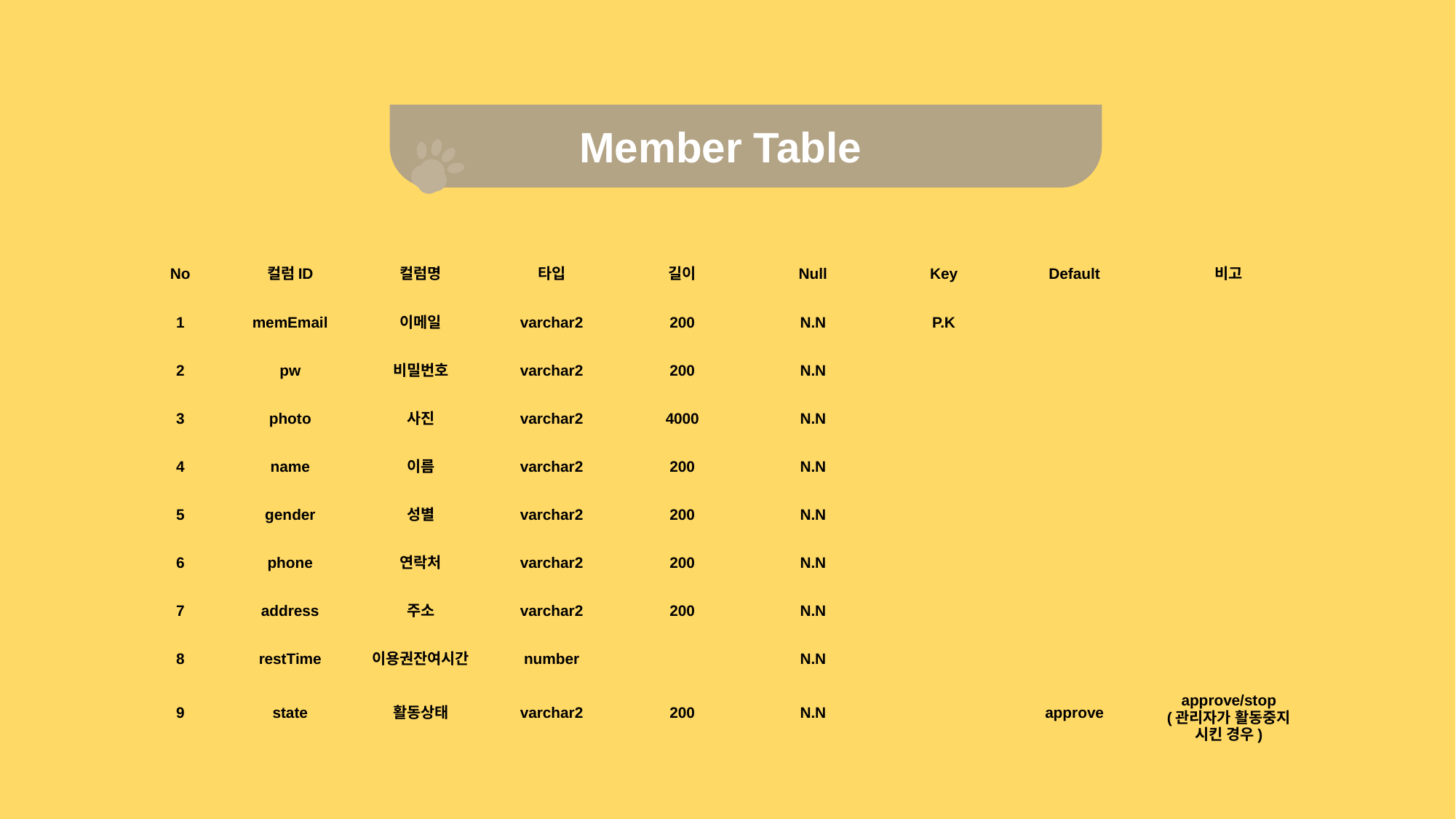

Member Table

| No | 컬럼ID | 컬럼명 | 타입 | 길이 | Null | Key | Default | 비고 |
| --- | --- | --- | --- | --- | --- | --- | --- | --- |
| 1 | memEmail | 이메일 | varchar2 | 200 | N.N | P.K |  |  |
| 2 | pw | 비밀번호 | varchar2 | 200 | N.N |  |  |  |
| 3 | photo | 사진 | varchar2 | 4000 | N.N |  |  |  |
| 4 | name | 이름 | varchar2 | 200 | N.N |  |  |  |
| 5 | gender | 성별 | varchar2 | 200 | N.N |  |  |  |
| 6 | phone | 연락처 | varchar2 | 200 | N.N |  |  |  |
| 7 | address | 주소 | varchar2 | 200 | N.N |  |  |  |
| 8 | restTime | 이용권잔여시간 | number |  | N.N |  |  |  |
| 9 | state | 활동상태 | varchar2 | 200 | N.N |  | approve | approve/stop (관리자가 활동중지 시킨 경우) |